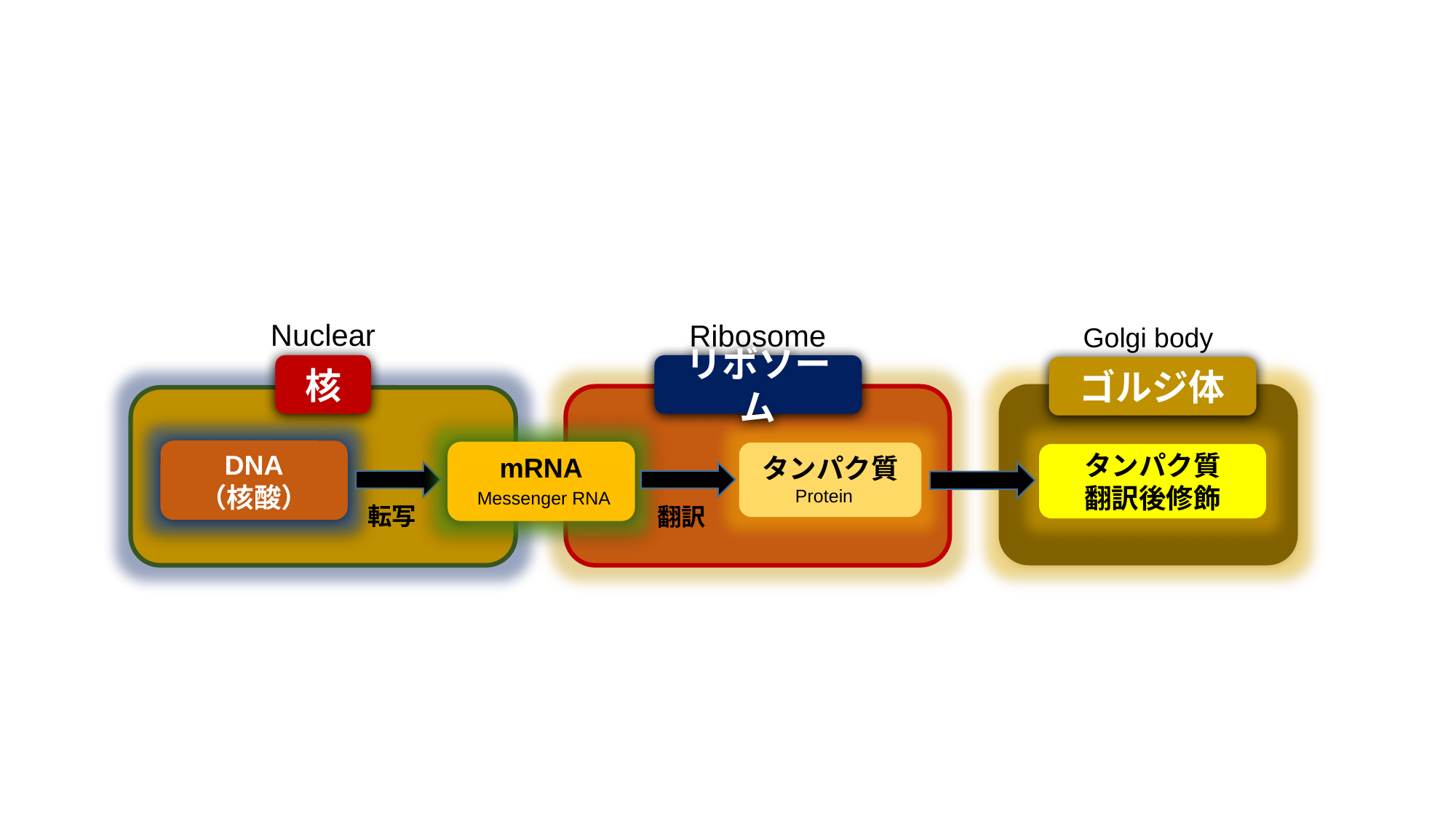

Nuclear
Ribosome
Golgi body
核
リボソーム
ゴルジ体

DNA
（核酸）
mRNA
タンパク質
タンパク質
翻訳後修飾

Protein
Messenger RNA
転写
翻訳